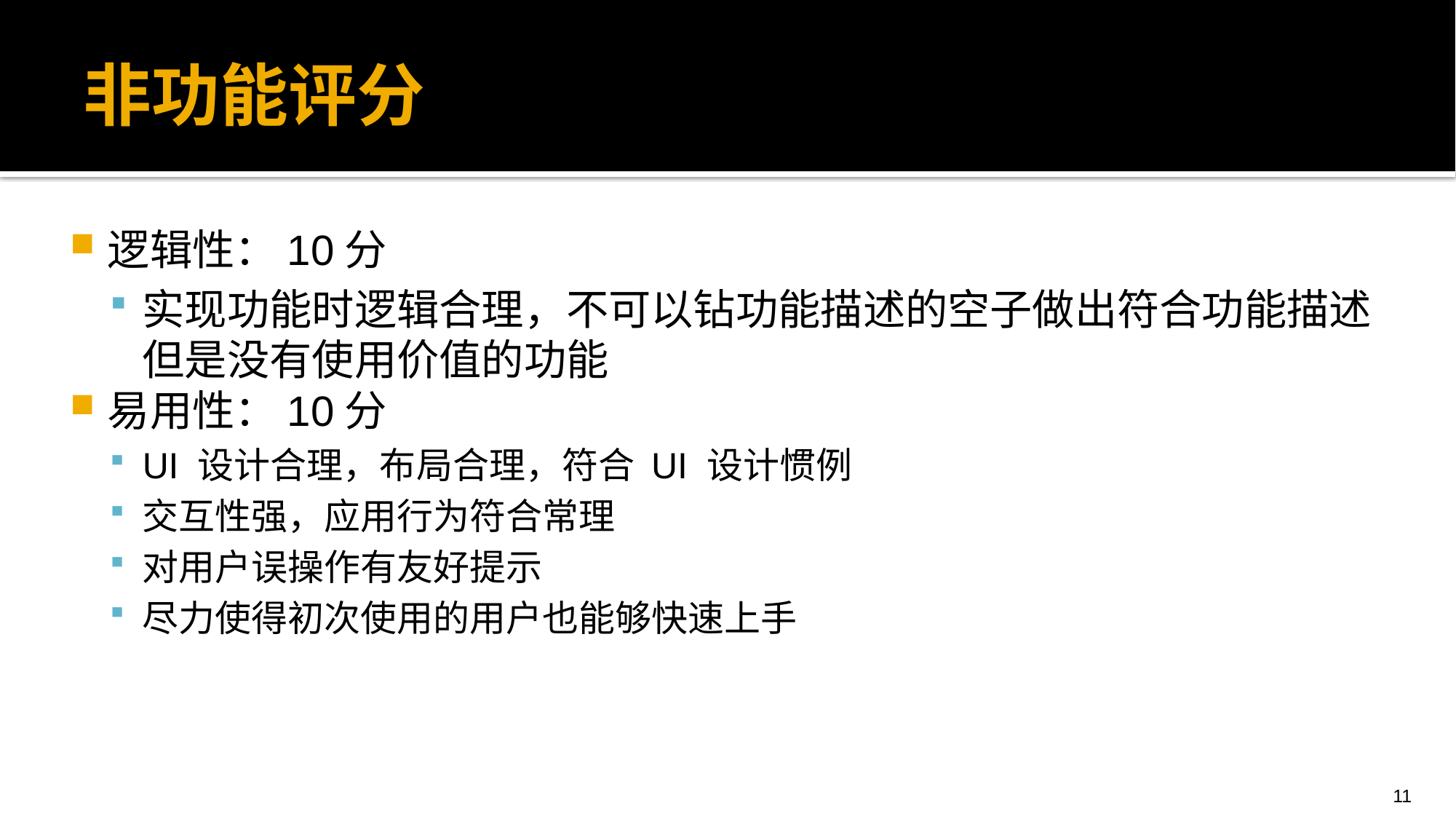

# 非功能评分
逻辑性：10分
实现功能时逻辑合理，不可以钻功能描述的空子做出符合功能描述但是没有使用价值的功能
易用性：10分
UI 设计合理，布局合理，符合 UI 设计惯例
交互性强，应用行为符合常理
对用户误操作有友好提示
尽力使得初次使用的用户也能够快速上手

11